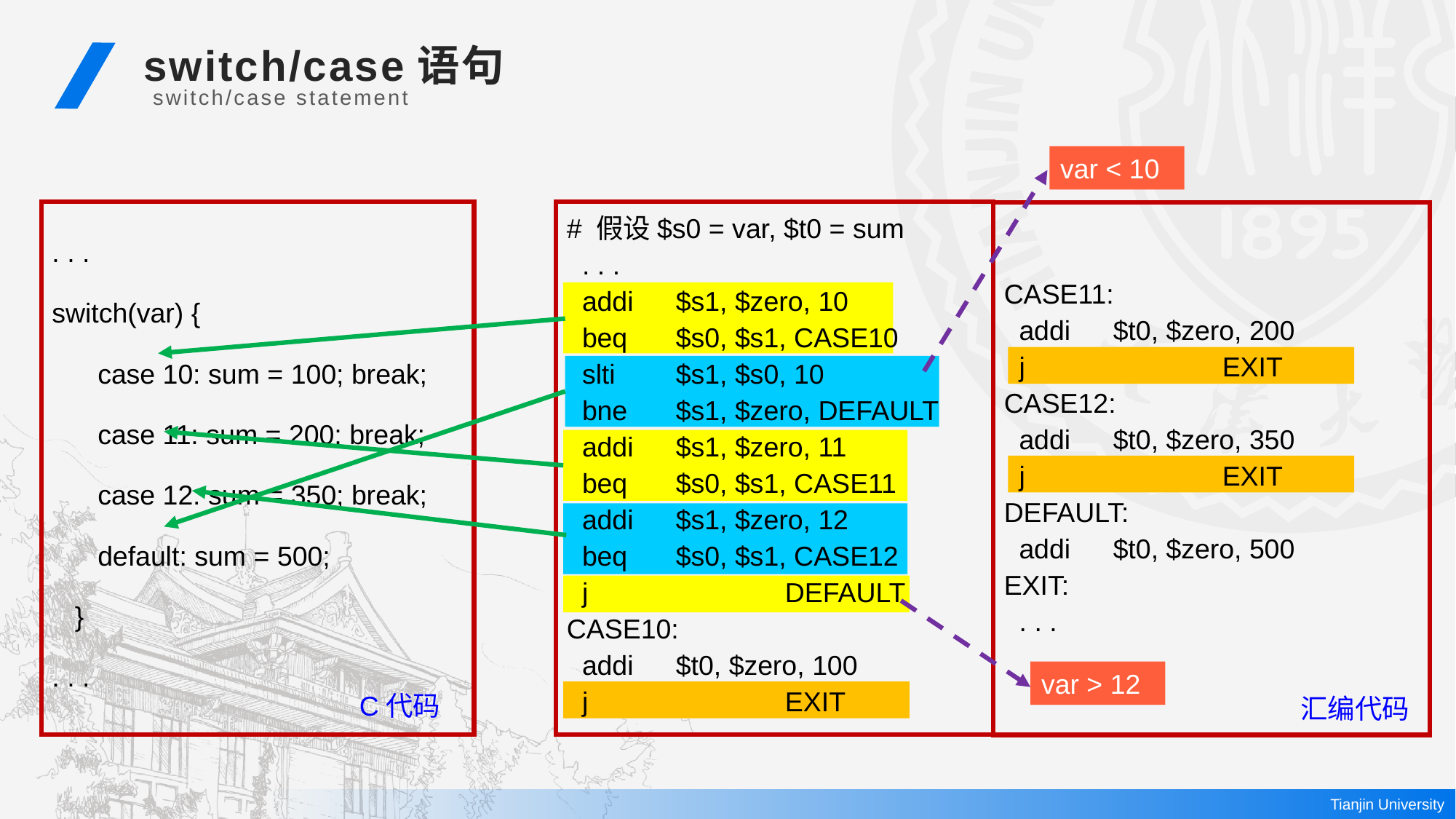

switch/case语句
   switch/case statement
var < 10
. . .
switch(var) {
      case 10: sum = 100; break;
      case 11: sum = 200; break;
      case 12: sum = 350; break;
      default: sum = 500;
   }
. . .
C代码
# 假设$s0 = var, $t0 = sum
  . . .
  addi	$s1, $zero, 10
  beq	$s0, $s1, CASE10
  slti	$s1, $s0, 10
  bne	$s1, $zero, DEFAULT
  addi 	$s1, $zero, 11
  beq	$s0, $s1, CASE11
  addi 	$s1, $zero, 12
  beq	$s0, $s1, CASE12
  j		DEFAULT
CASE10:
  addi	$t0, $zero, 100
  j		EXIT

CASE11:
  addi	$t0, $zero, 200
  j		EXIT
CASE12:
  addi	$t0, $zero, 350
  j		EXIT
DEFAULT:
  addi	$t0, $zero, 500
EXIT:
  . . .
汇编代码

var > 12